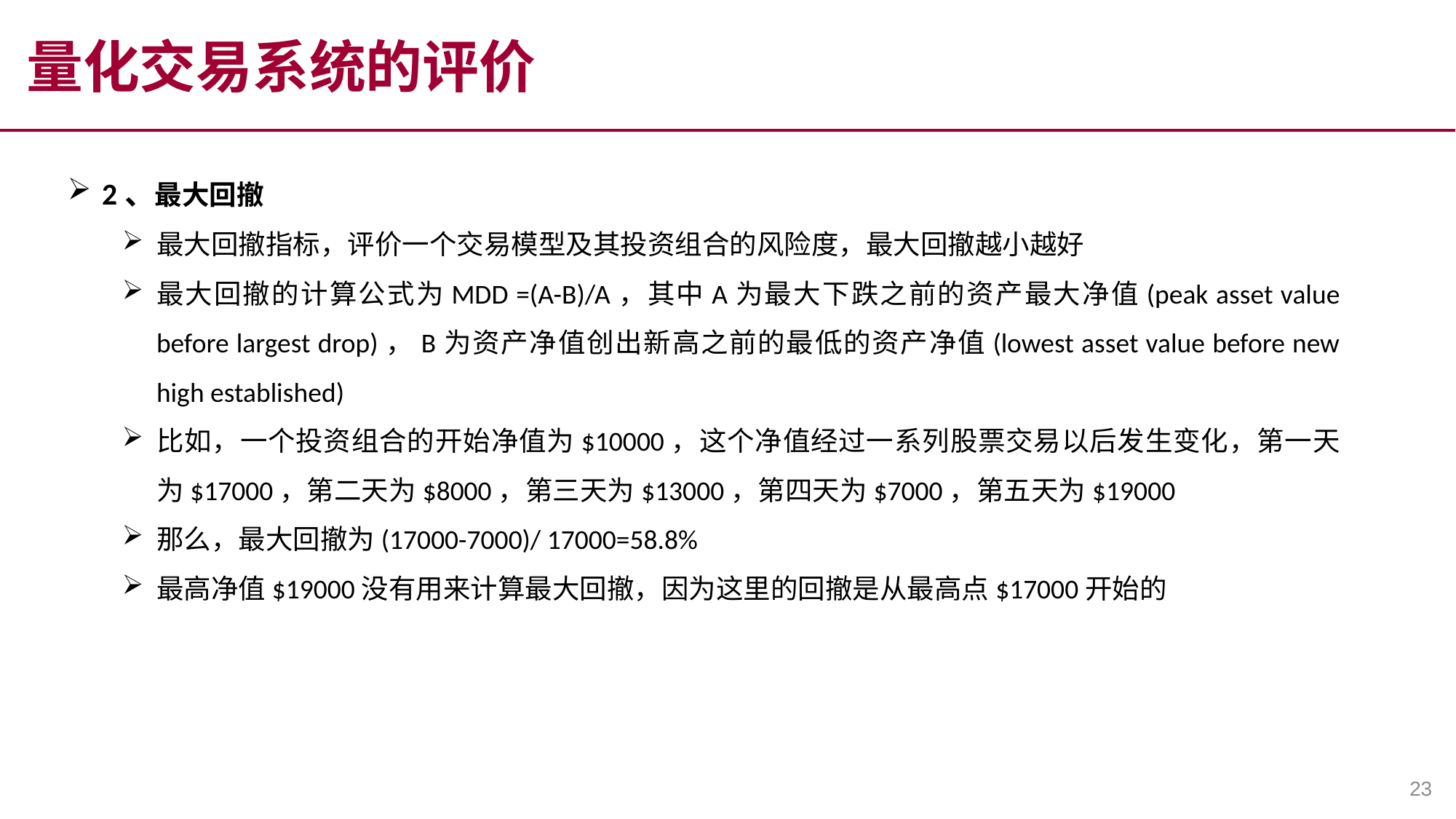

量化交易系统的评价
2、最大回撤
最大回撤指标，评价一个交易模型及其投资组合的风险度，最大回撤越小越好
最大回撤的计算公式为MDD =(A-B)/A，其中A为最大下跌之前的资产最大净值(peak asset value before largest drop)，B为资产净值创出新高之前的最低的资产净值(lowest asset value before new high established)
比如，一个投资组合的开始净值为$10000，这个净值经过一系列股票交易以后发生变化，第一天为$17000，第二天为$8000，第三天为$13000，第四天为$7000，第五天为$19000
那么，最大回撤为(17000-7000)/ 17000=58.8%
最高净值$19000没有用来计算最大回撤，因为这里的回撤是从最高点$17000开始的
23